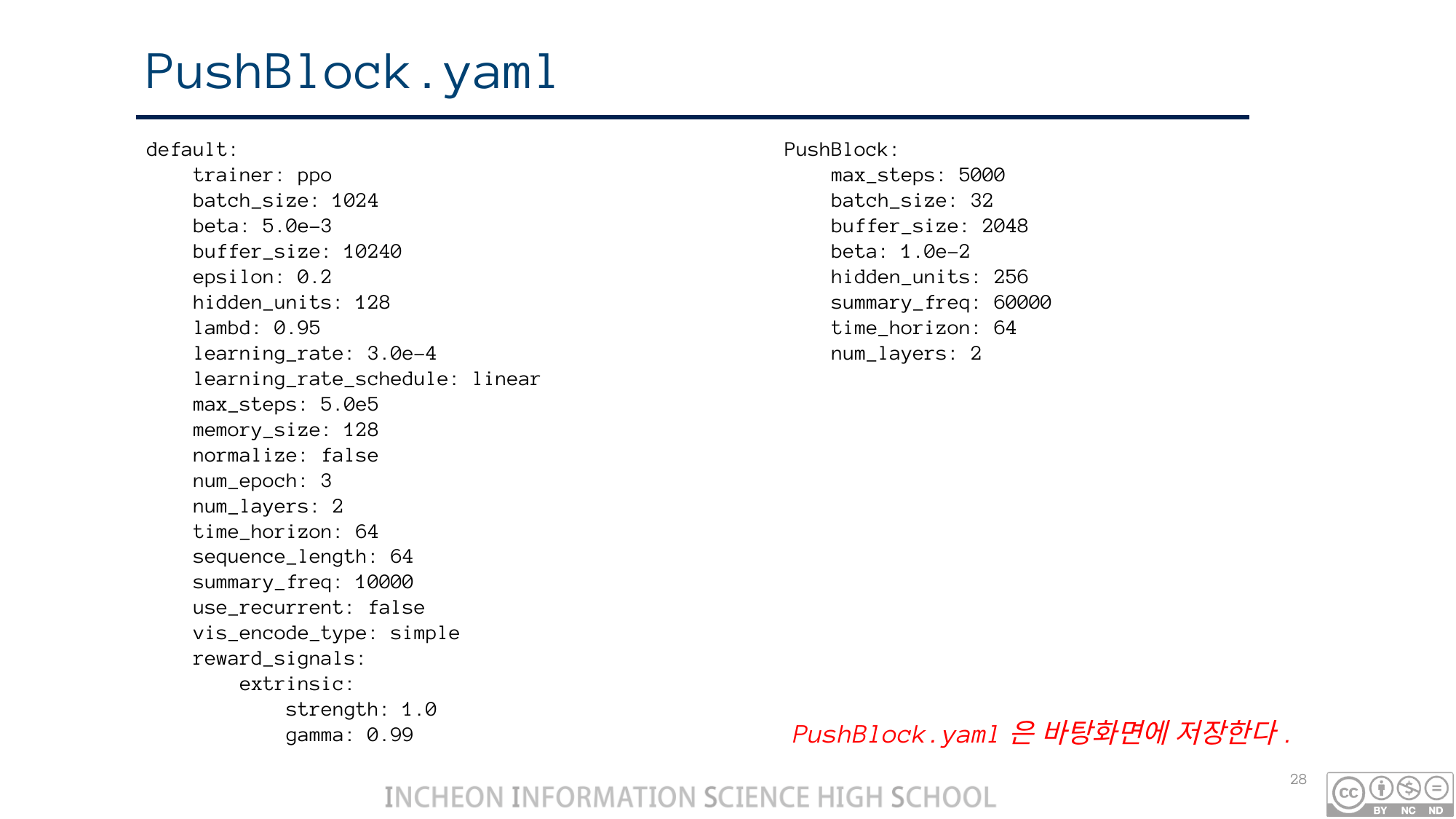

# PushBlock.yaml
default:
    trainer: ppo
    batch_size: 1024
    beta: 5.0e-3
    buffer_size: 10240
    epsilon: 0.2
    hidden_units: 128
    lambd: 0.95
    learning_rate: 3.0e-4
    learning_rate_schedule: linear
    max_steps: 5.0e5
    memory_size: 128
    normalize: false
    num_epoch: 3
    num_layers: 2
    time_horizon: 64
    sequence_length: 64
    summary_freq: 10000
    use_recurrent: false
    vis_encode_type: simple
    reward_signals:
        extrinsic:
            strength: 1.0
            gamma: 0.99
PushBlock:
    max_steps: 5000
    batch_size: 32
    buffer_size: 2048
    beta: 1.0e-2
    hidden_units: 256
    summary_freq: 60000
    time_horizon: 64
    num_layers: 2

PushBlock.yaml은 바탕화면에 저장한다.
28